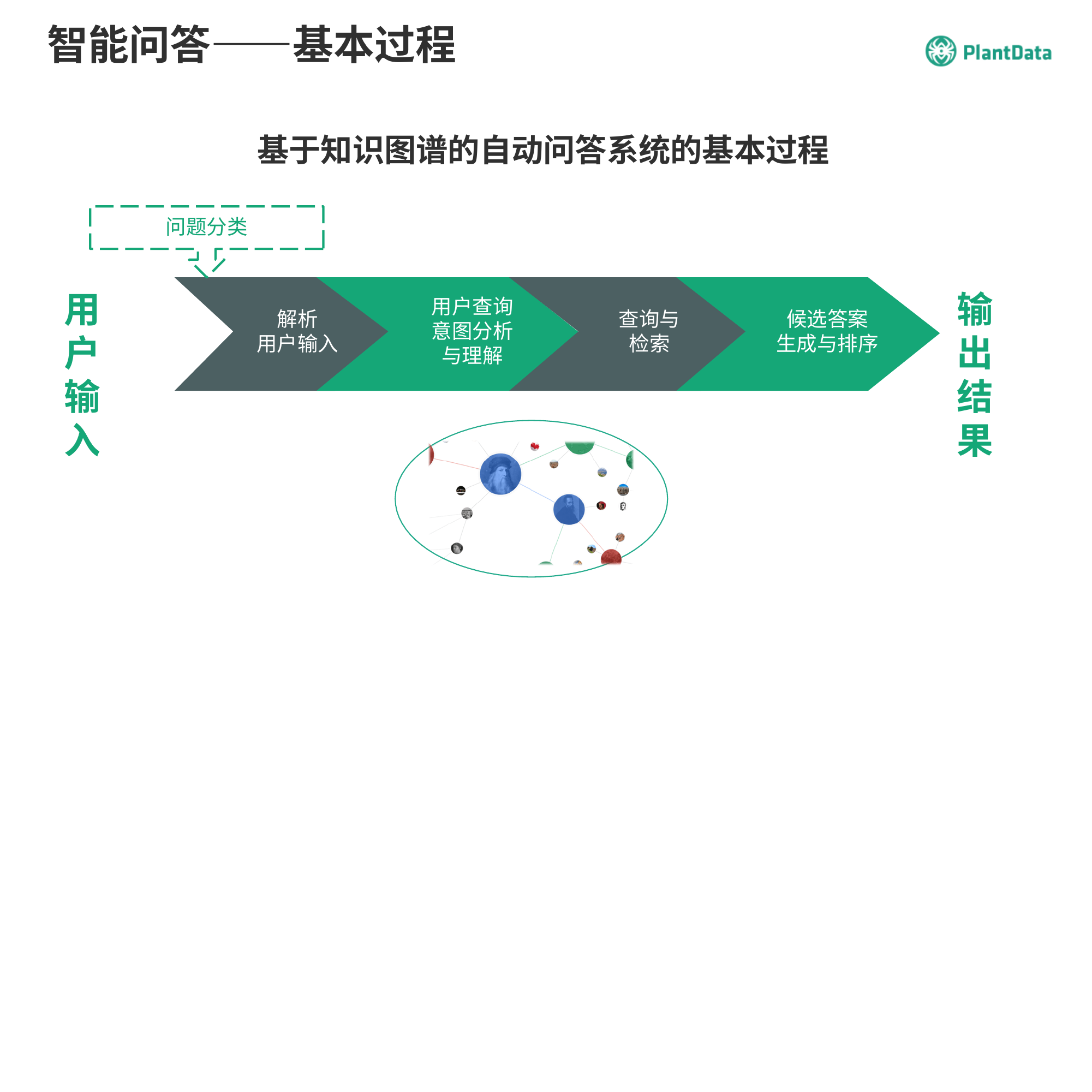

# 智能问答——基本过程
基于知识图谱的自动问答系统的基本过程

问题分类

用户 输入
输出 结果
用户查询 意图分析 与理解
解析 用户输入
查询与 检索
候选答案 生成与排序